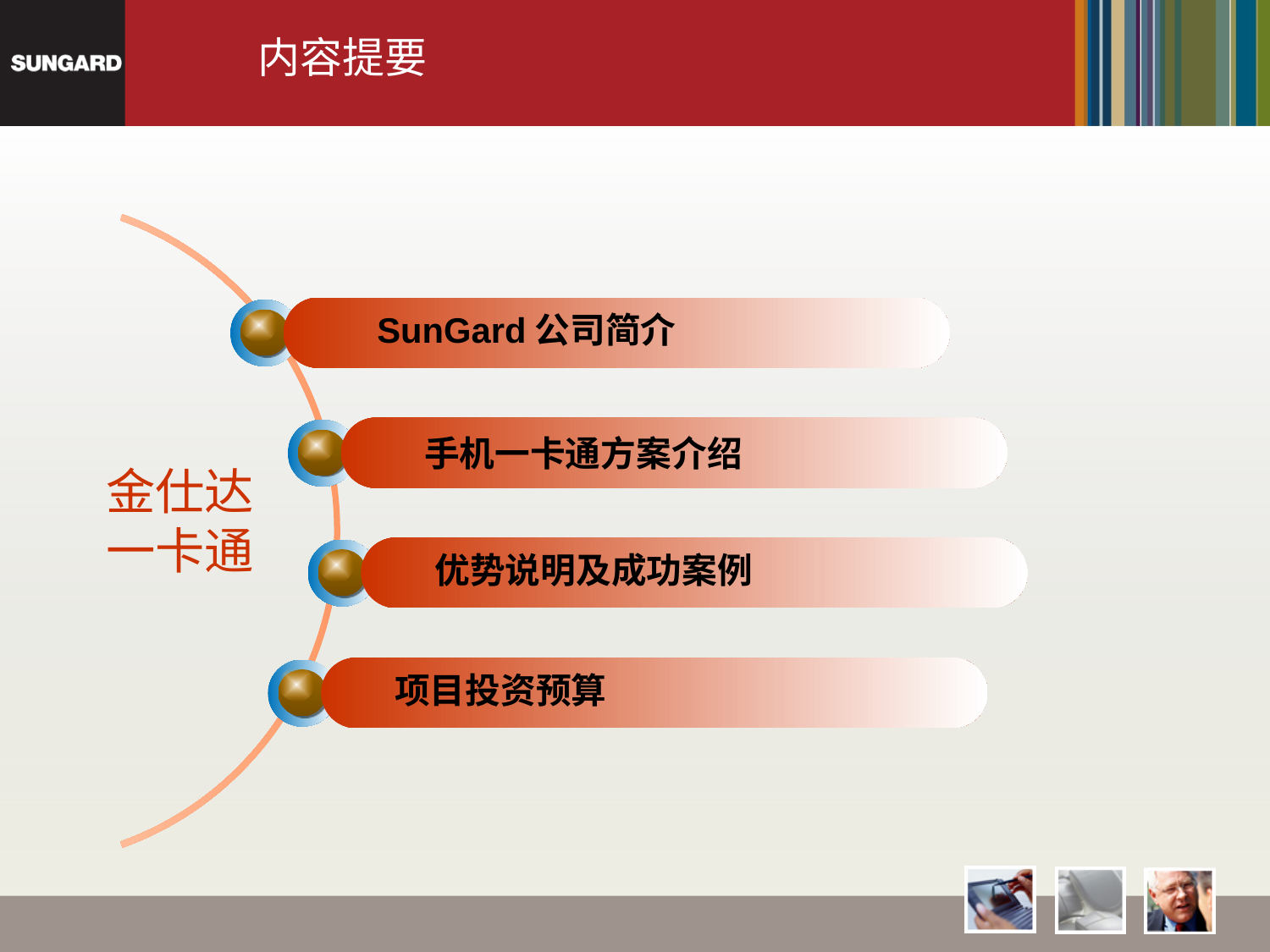

内容提要

SunGard公司简介

手机一卡通方案介绍

金仕达
一卡通

优势说明及成功案例

项目投资预算